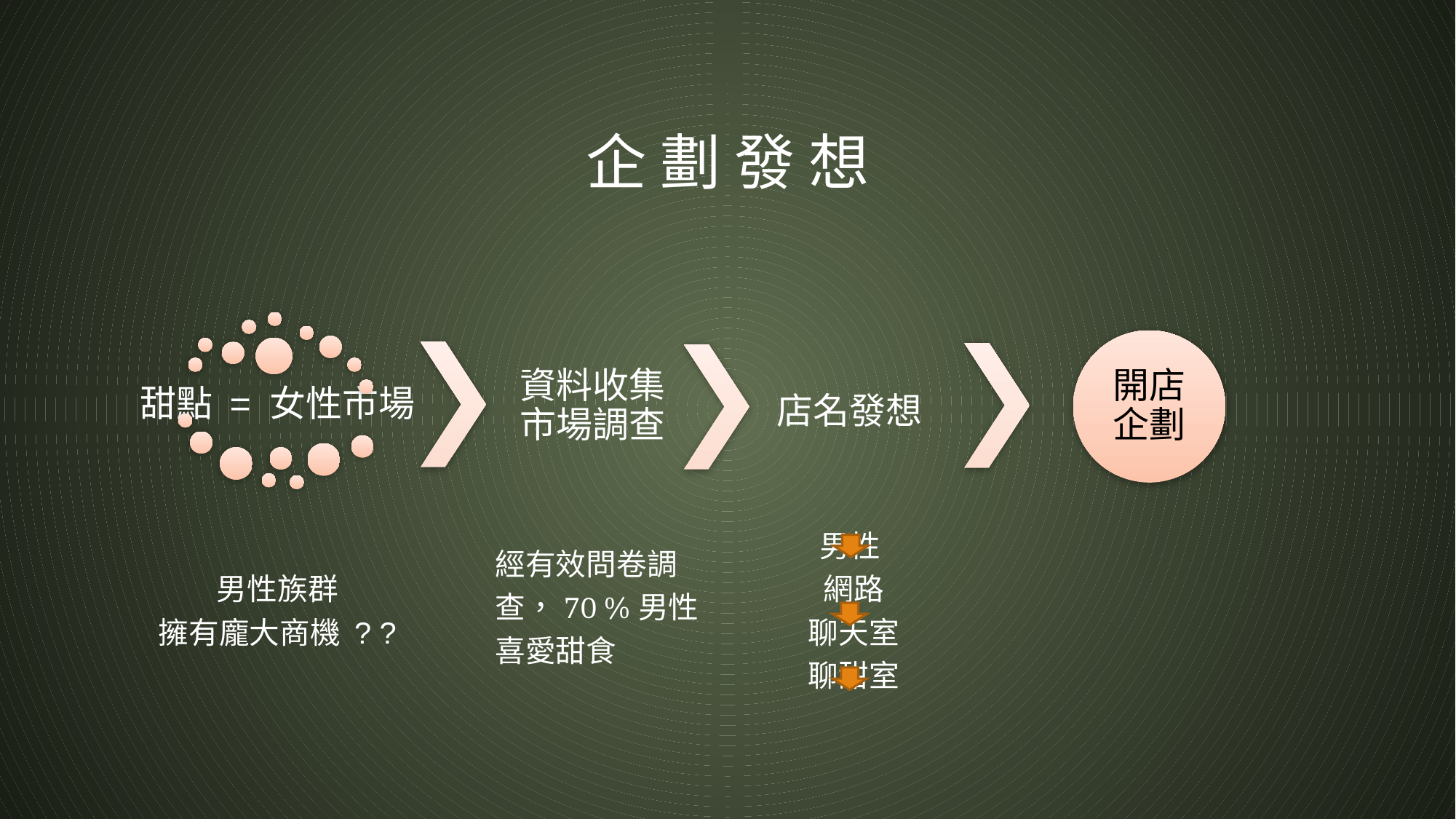

# 企 劃 發 想
甜點 = 女性市場
男性族群
擁有龐大商機 ? ?
資料收集市場調查

男性
網路
聊天室
聊甜室
開店企劃
店名發想

經有效問卷調
查，70 %男性
喜愛甜食